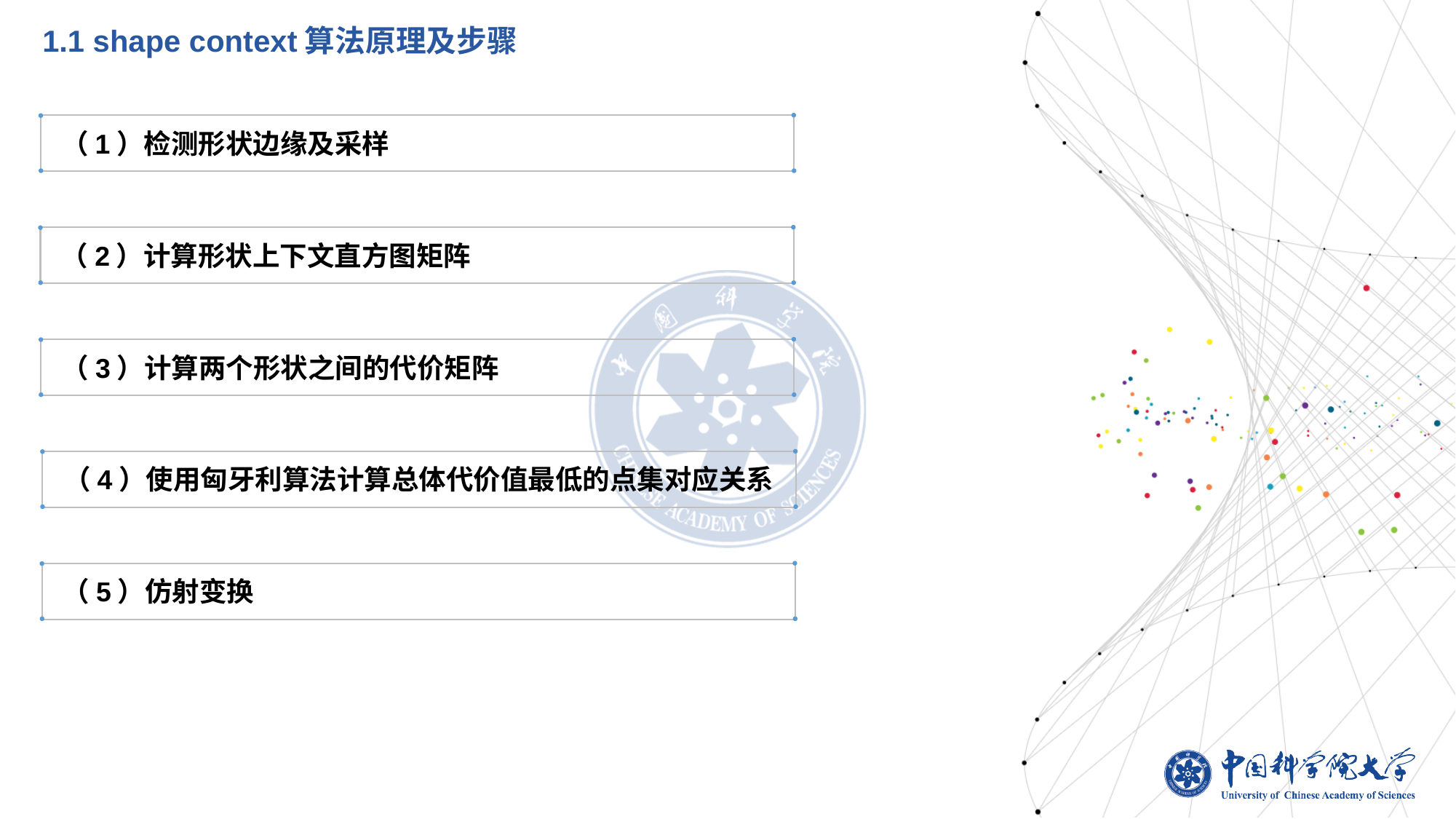

1.1 shape context算法原理及步骤

（1）检测形状边缘及采样

（2）计算形状上下文直方图矩阵

（3）计算两个形状之间的代价矩阵

（4）使用匈牙利算法计算总体代价值最低的点集对应关系

（5）仿射变换